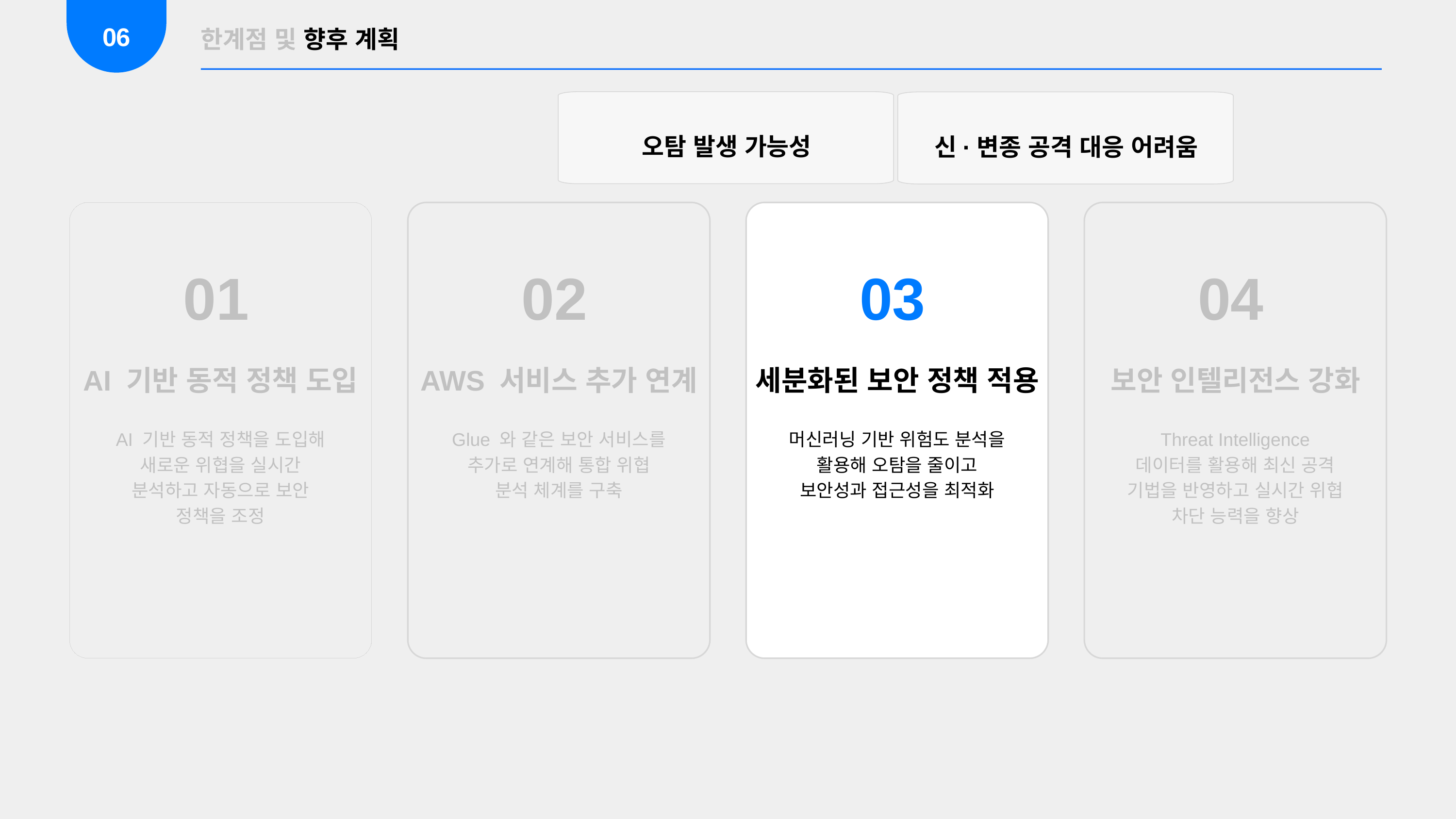

06
한계점 및 향후 계획

오탐 발생 가능성
신·변종 공격 대응 어려움

01
02
03
04
AI 기반 동적 정책 도입
AWS 서비스 추가 연계
세분화된 보안 정책 적용
보안 인텔리전스 강화
AI 기반 동적 정책을 도입해 새로운 위협을 실시간 분석하고 자동으로 보안 정책을 조정
Glue 와 같은 보안 서비스를 추가로 연계해 통합 위협 분석 체계를 구축
머신러닝 기반 위험도 분석을 활용해 오탐을 줄이고 보안성과 접근성을 최적화
Threat Intelligence 데이터를 활용해 최신 공격 기법을 반영하고 실시간 위협 차단 능력을 향상